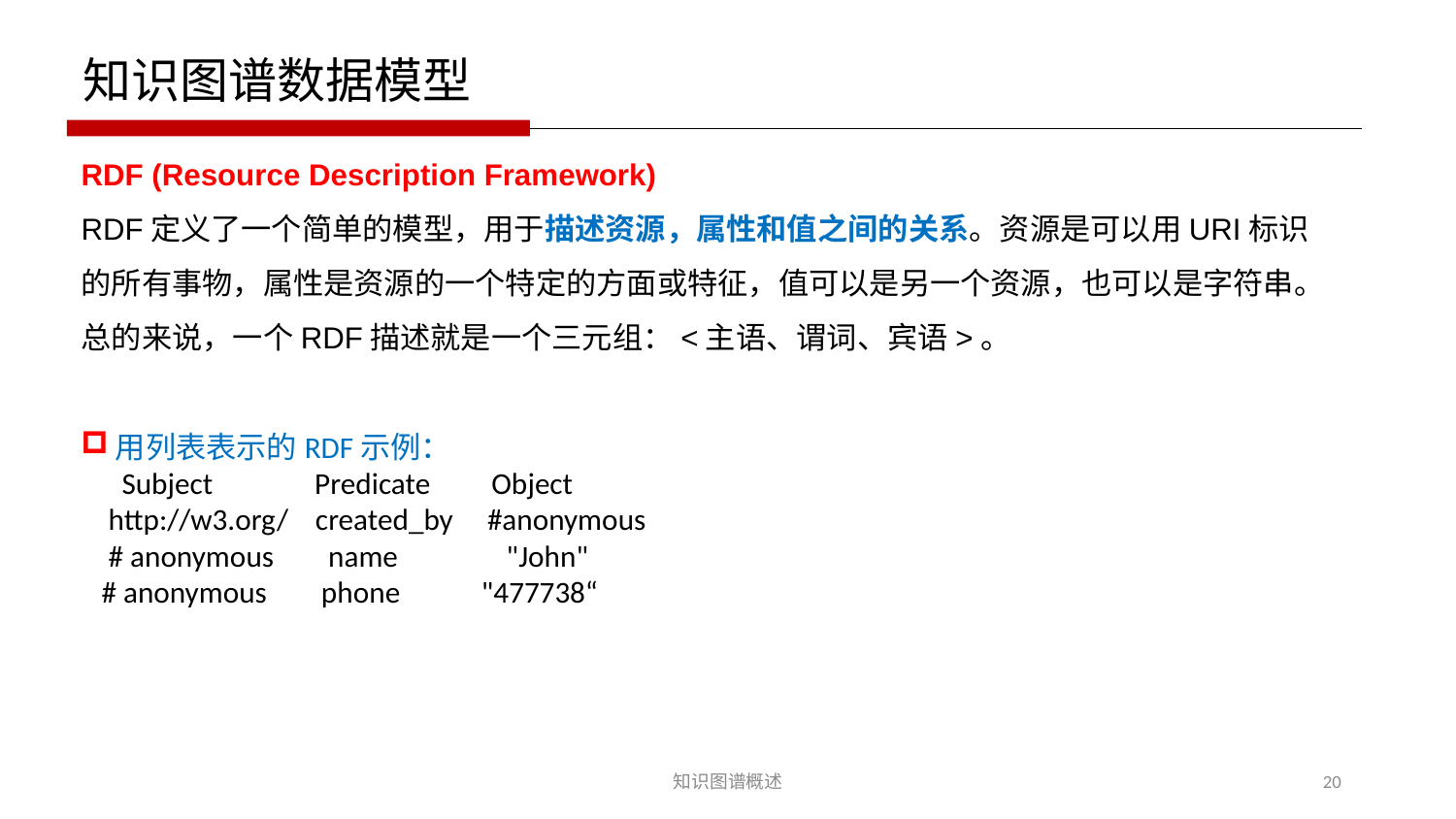

知识图谱数据模型

RDF (Resource Description Framework)
RDF定义了一个简单的模型，用于描述资源，属性和值之间的关系。资源是可以用URI标识的所有事物，属性是资源的一个特定的方面或特征，值可以是另一个资源，也可以是字符串。总的来说，一个RDF描述就是一个三元组：<主语、谓词、宾语>。

用列表表示的RDF示例：
      Subject               Predicate         Object
    http://w3.org/    created_by     #anonymous
    # anonymous        name                "John"
   # anonymous        phone            "477738“

知识图谱概述
20